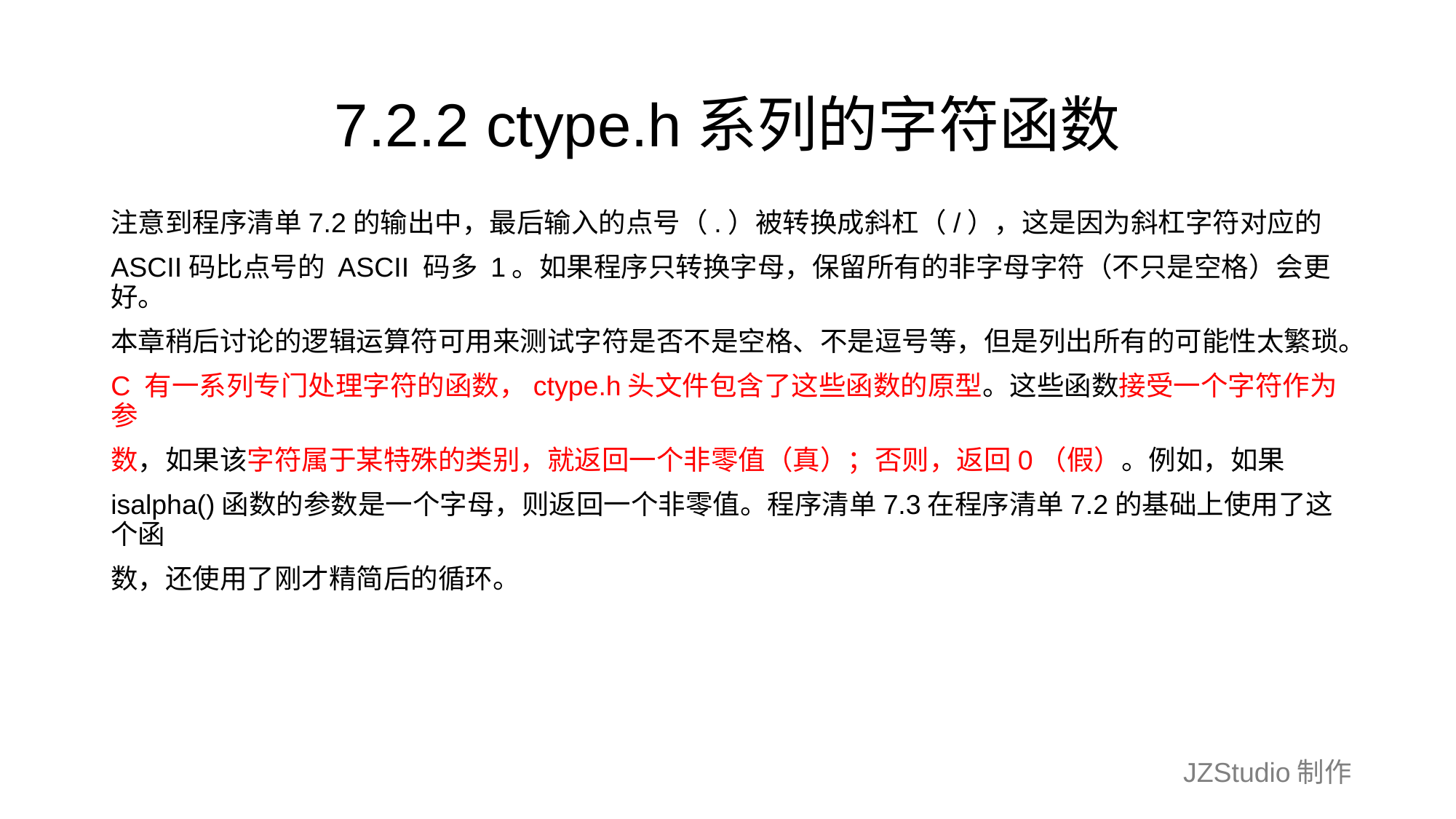

# 7.2.2 ctype.h系列的字符函数
注意到程序清单7.2的输出中，最后输入的点号（.）被转换成斜杠（/），这是因为斜杠字符对应的
ASCII码比点号的 ASCII 码多 1。如果程序只转换字母，保留所有的非字母字符（不只是空格）会更好。
本章稍后讨论的逻辑运算符可用来测试字符是否不是空格、不是逗号等，但是列出所有的可能性太繁琐。
C 有一系列专门处理字符的函数，ctype.h头文件包含了这些函数的原型。这些函数接受一个字符作为参
数，如果该字符属于某特殊的类别，就返回一个非零值（真）；否则，返回0（假）。例如，如果
isalpha()函数的参数是一个字母，则返回一个非零值。程序清单7.3在程序清单7.2的基础上使用了这个函
数，还使用了刚才精简后的循环。